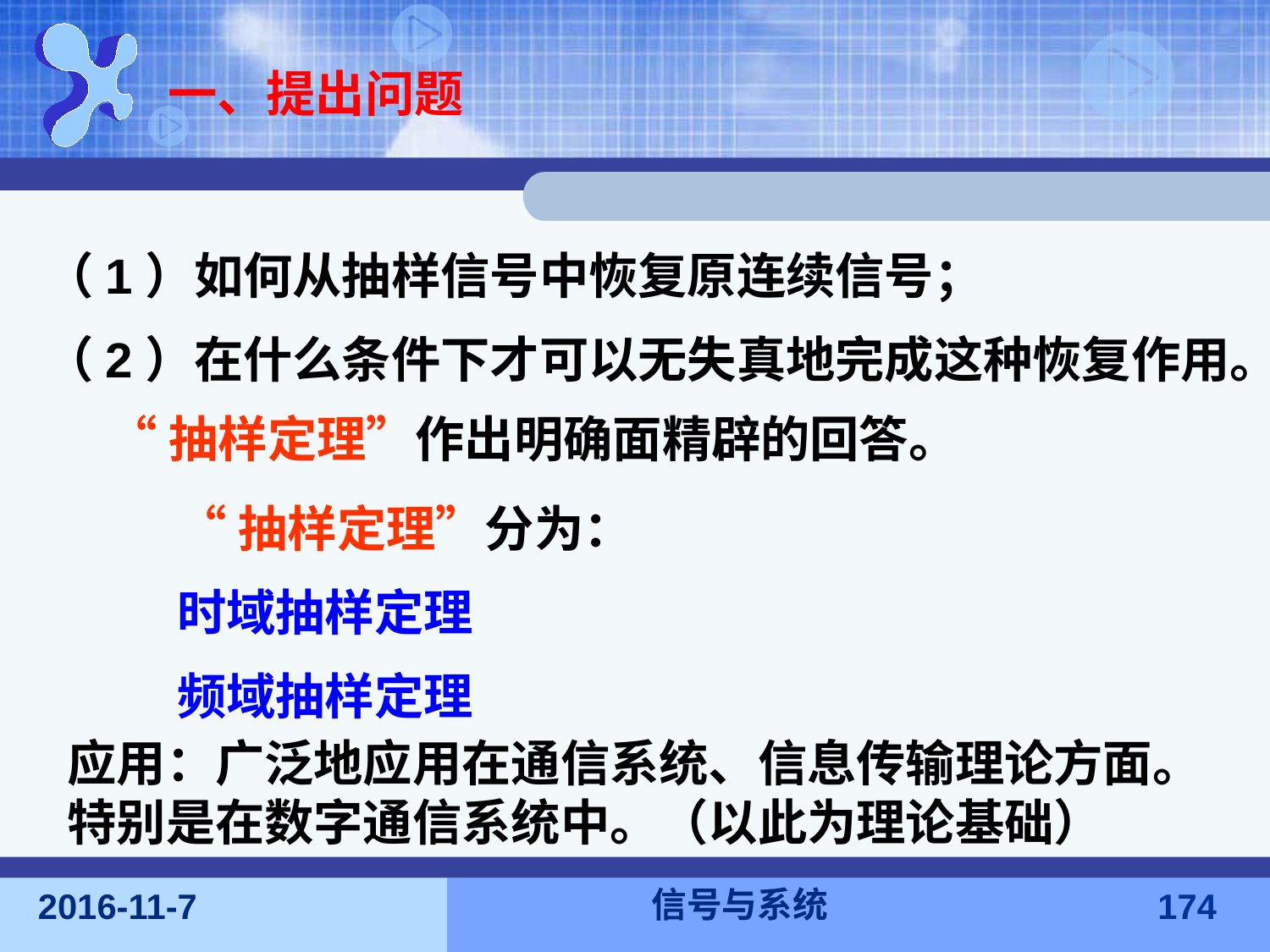

一、提出问题
（1）如何从抽样信号中恢复原连续信号；
（2）在什么条件下才可以无失真地完成这种恢复作用。
“抽样定理”作出明确面精辟的回答。
“抽样定理”分为：
时域抽样定理
频域抽样定理
应用：广泛地应用在通信系统、信息传输理论方面。特别是在数字通信系统中。（以此为理论基础）
信号与系统
2016-11-7
174